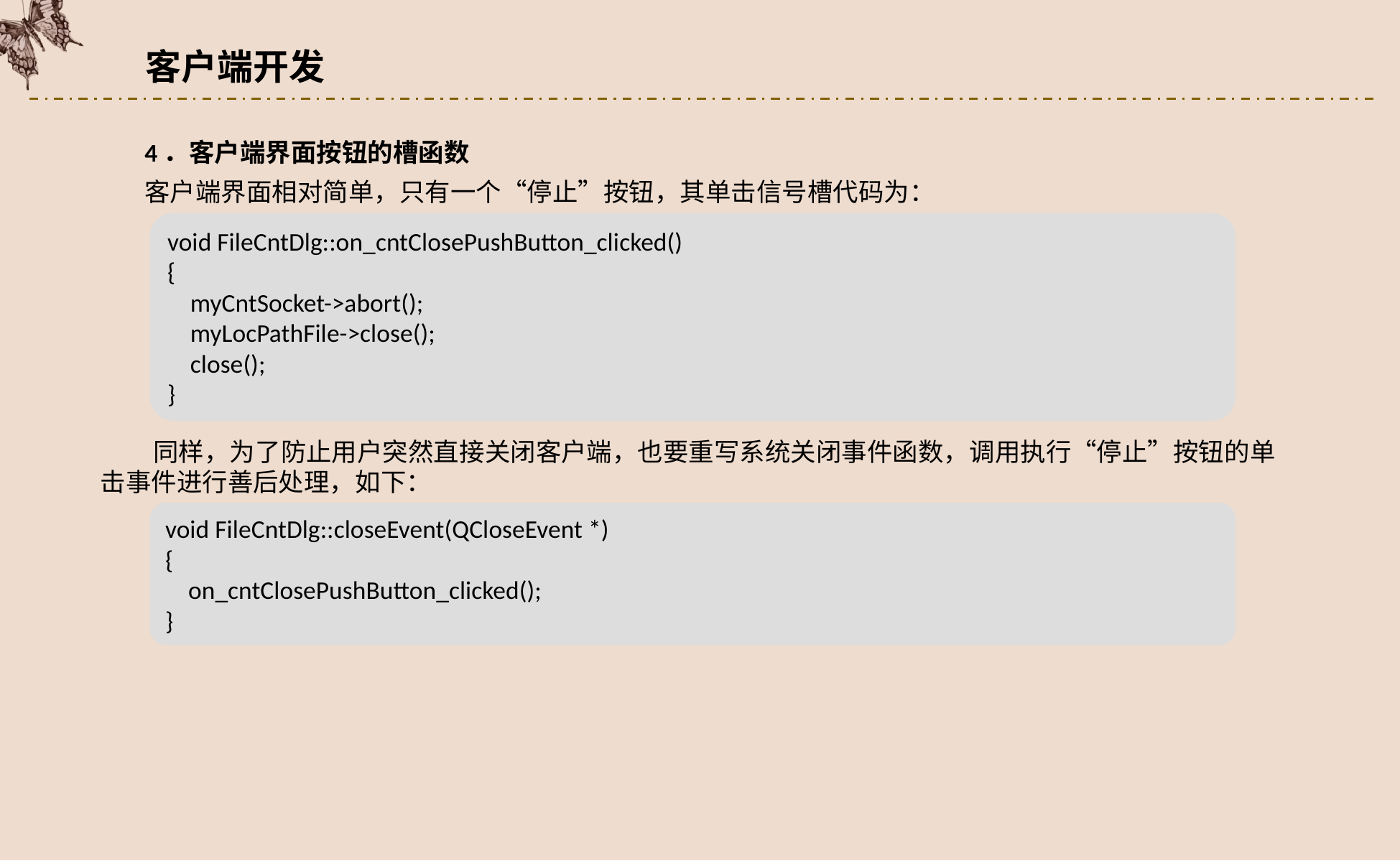

客户端开发
4．客户端界面按钮的槽函数
客户端界面相对简单，只有一个“停止”按钮，其单击信号槽代码为：
void FileCntDlg::on_cntClosePushButton_clicked()
{
    myCntSocket->abort();
    myLocPathFile->close();
    close();
}
同样，为了防止用户突然直接关闭客户端，也要重写系统关闭事件函数，调用执行“停止”按钮的单击事件进行善后处理，如下：
void FileCntDlg::closeEvent(QCloseEvent *)
{
    on_cntClosePushButton_clicked();
}